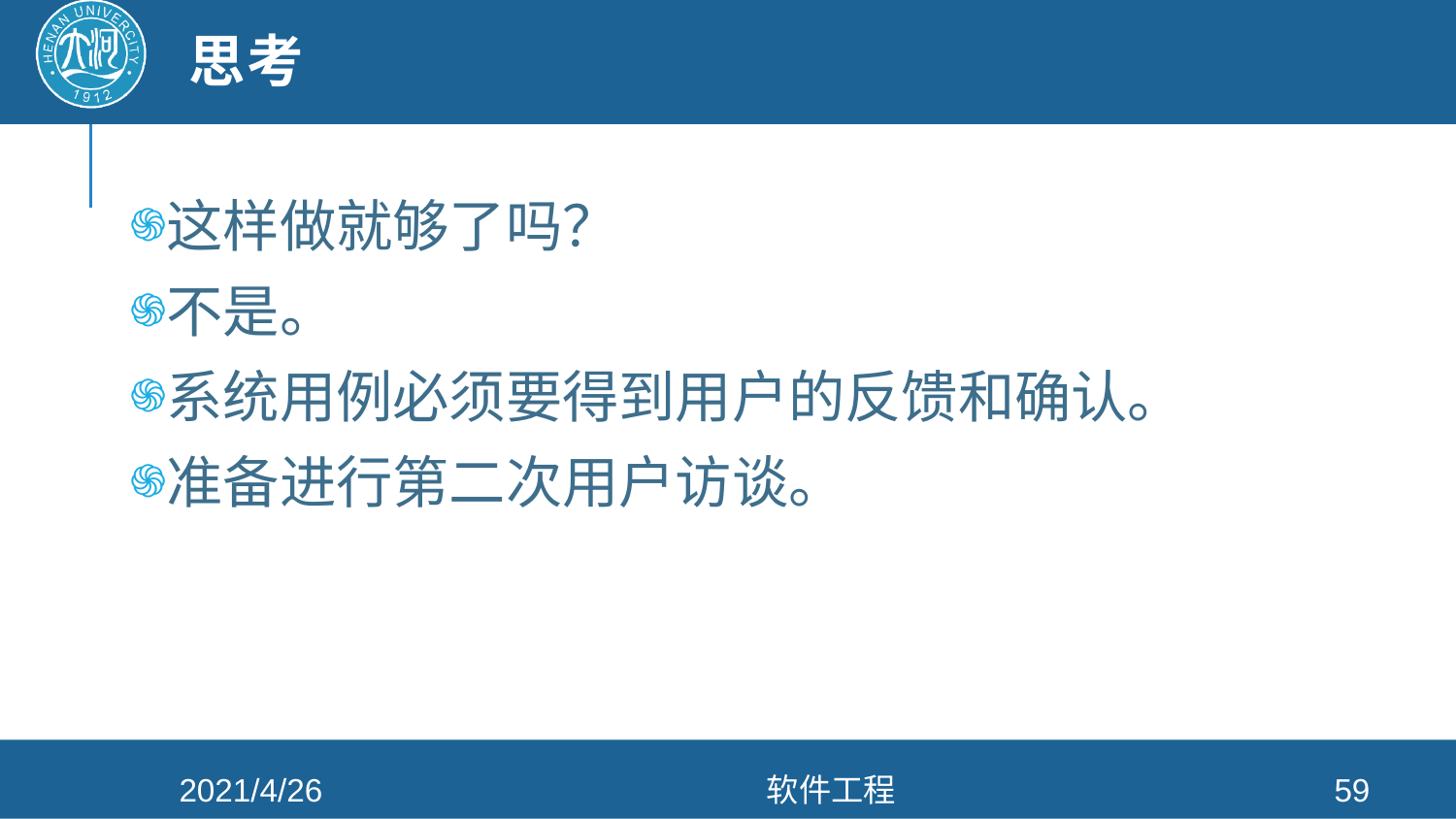

# 思考
这样做就够了吗？
不是。
系统用例必须要得到用户的反馈和确认。
准备进行第二次用户访谈。
2021/4/26
软件工程
59